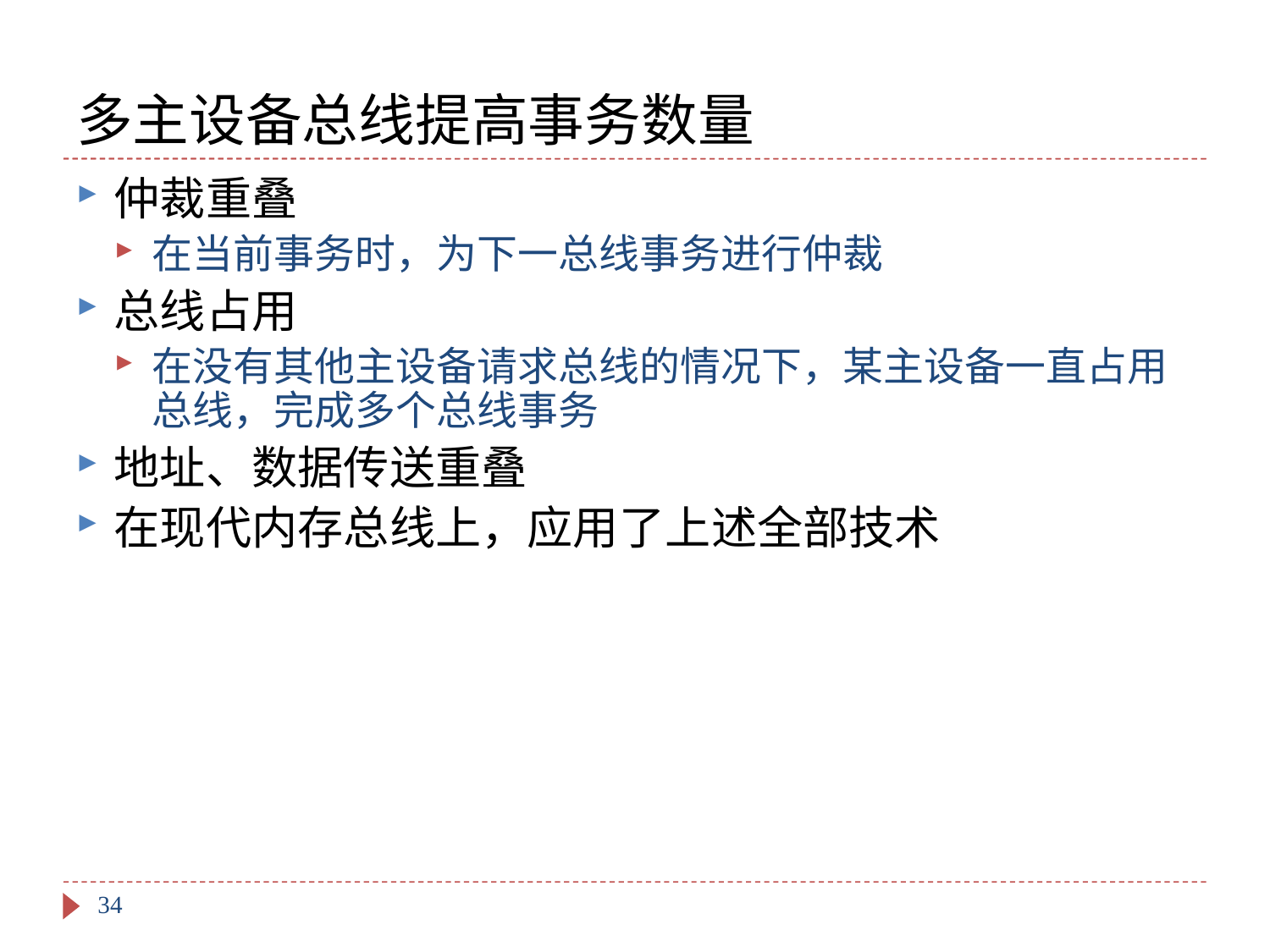

# 多主设备总线提高事务数量
仲裁重叠
在当前事务时，为下一总线事务进行仲裁
总线占用
在没有其他主设备请求总线的情况下，某主设备一直占用总线，完成多个总线事务
地址、数据传送重叠
在现代内存总线上，应用了上述全部技术
34